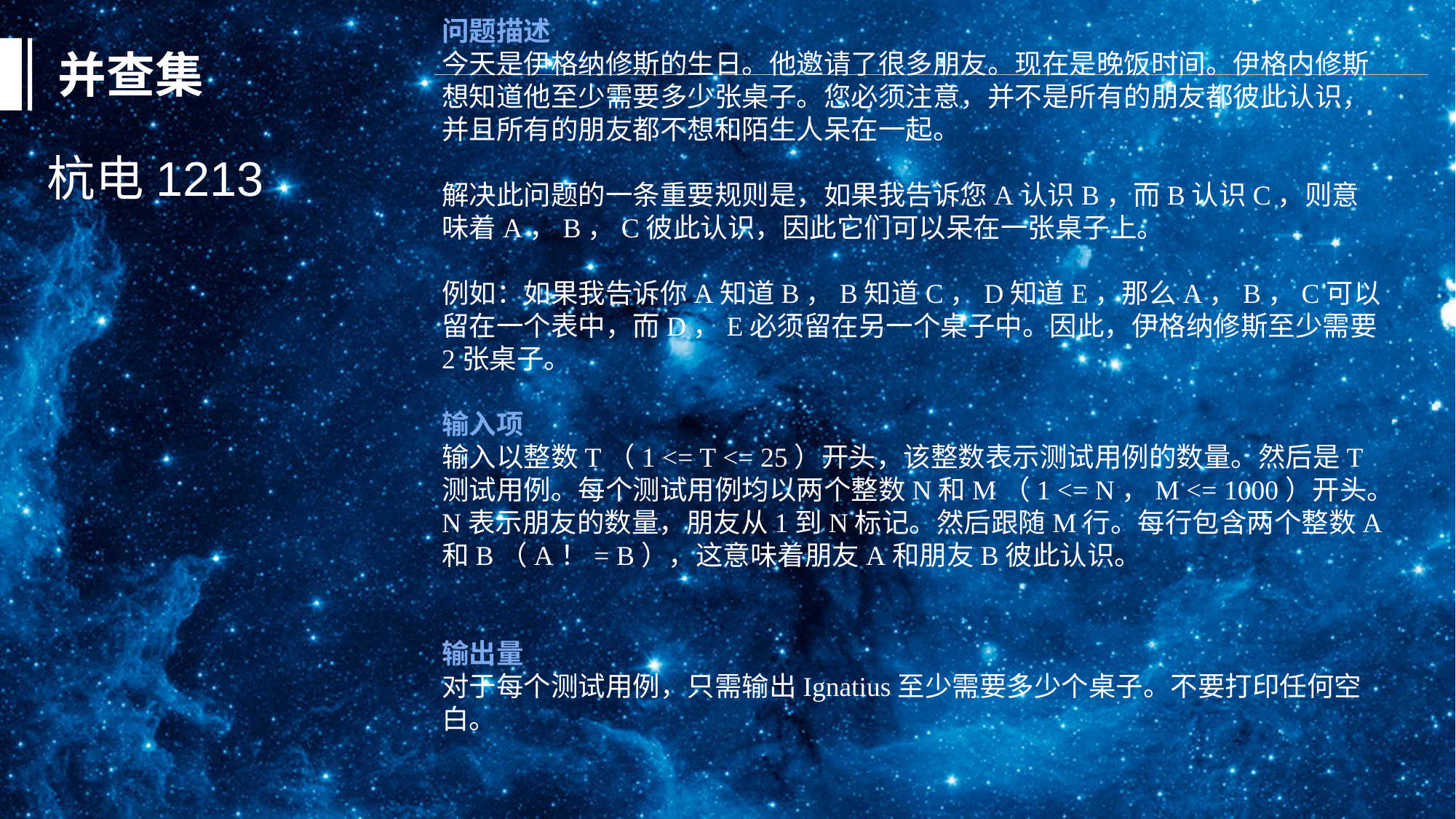

问题描述
今天是伊格纳修斯的生日。他邀请了很多朋友。现在是晚饭时间。伊格内修斯想知道他至少需要多少张桌子。您必须注意，并不是所有的朋友都彼此认识，并且所有的朋友都不想和陌生人呆在一起。
解决此问题的一条重要规则是，如果我告诉您A认识B，而B认识C，则意味着A，B，C彼此认识，因此它们可以呆在一张桌子上。
例如：如果我告诉你A知道B，B知道C，D知道E，那么A，B，C可以留在一个表中，而D，E必须留在另一个桌子中。因此，伊格纳修斯至少需要2张桌子。
输入项
输入以整数T（1 <= T <= 25）开头，该整数表示测试用例的数量。然后是T测试用例。每个测试用例均以两个整数N和M（1 <= N，M <= 1000）开头。N表示朋友的数量，朋友从1到N标记。然后跟随M行。每行包含两个整数A和B（A！= B），这意味着朋友A和朋友B彼此认识。

输出量
对于每个测试用例，只需输出Ignatius至少需要多少个桌子。不要打印任何空白。
并查集
杭电1213